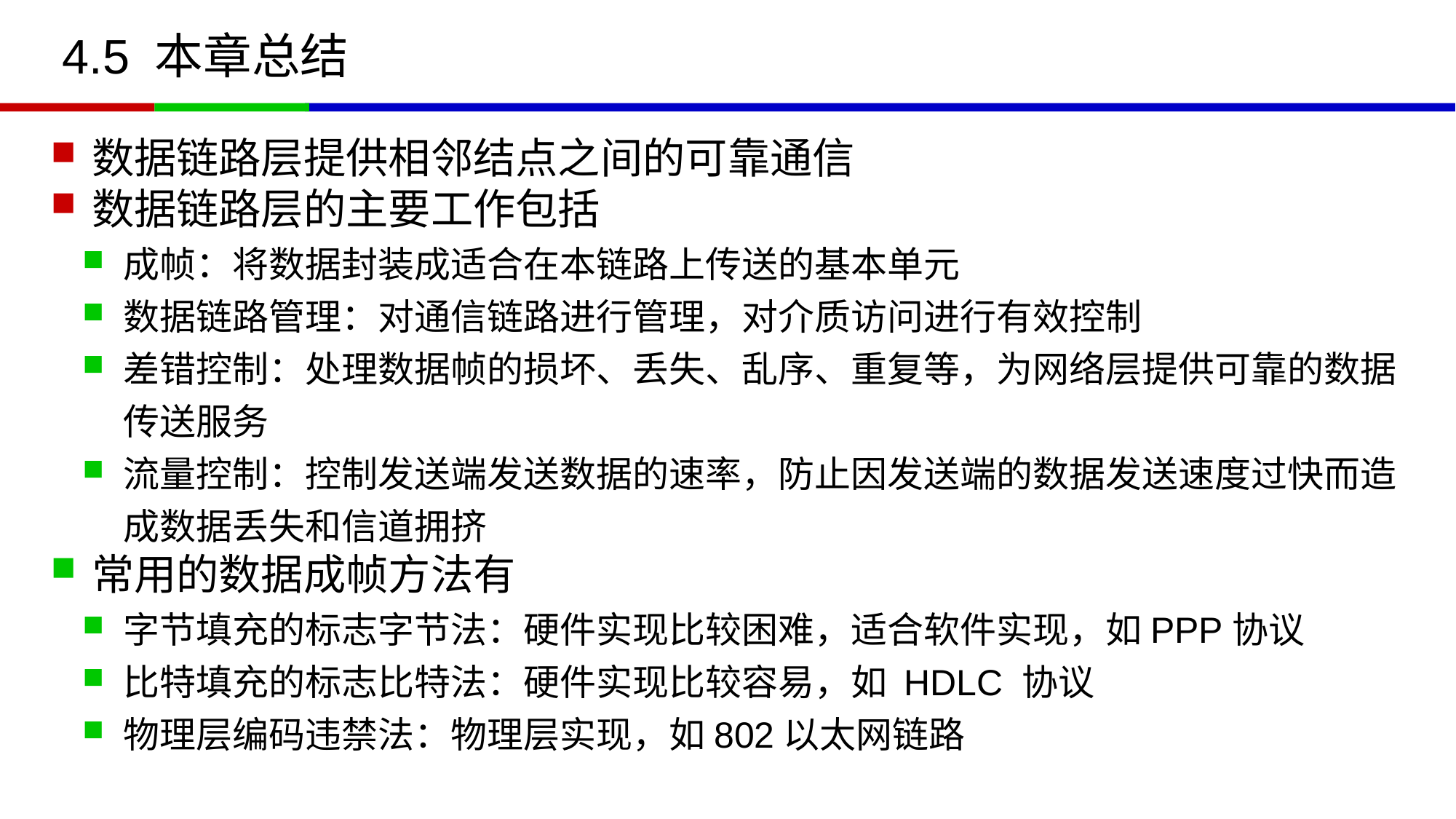

# 4.5 本章总结
数据链路层提供相邻结点之间的可靠通信
数据链路层的主要工作包括
成帧：将数据封装成适合在本链路上传送的基本单元
数据链路管理：对通信链路进行管理，对介质访问进行有效控制
差错控制：处理数据帧的损坏、丢失、乱序、重复等，为网络层提供可靠的数据传送服务
流量控制：控制发送端发送数据的速率，防止因发送端的数据发送速度过快而造成数据丢失和信道拥挤
常用的数据成帧方法有
字节填充的标志字节法：硬件实现比较困难，适合软件实现，如PPP协议
比特填充的标志比特法：硬件实现比较容易，如 HDLC 协议
物理层编码违禁法：物理层实现，如802以太网链路
233